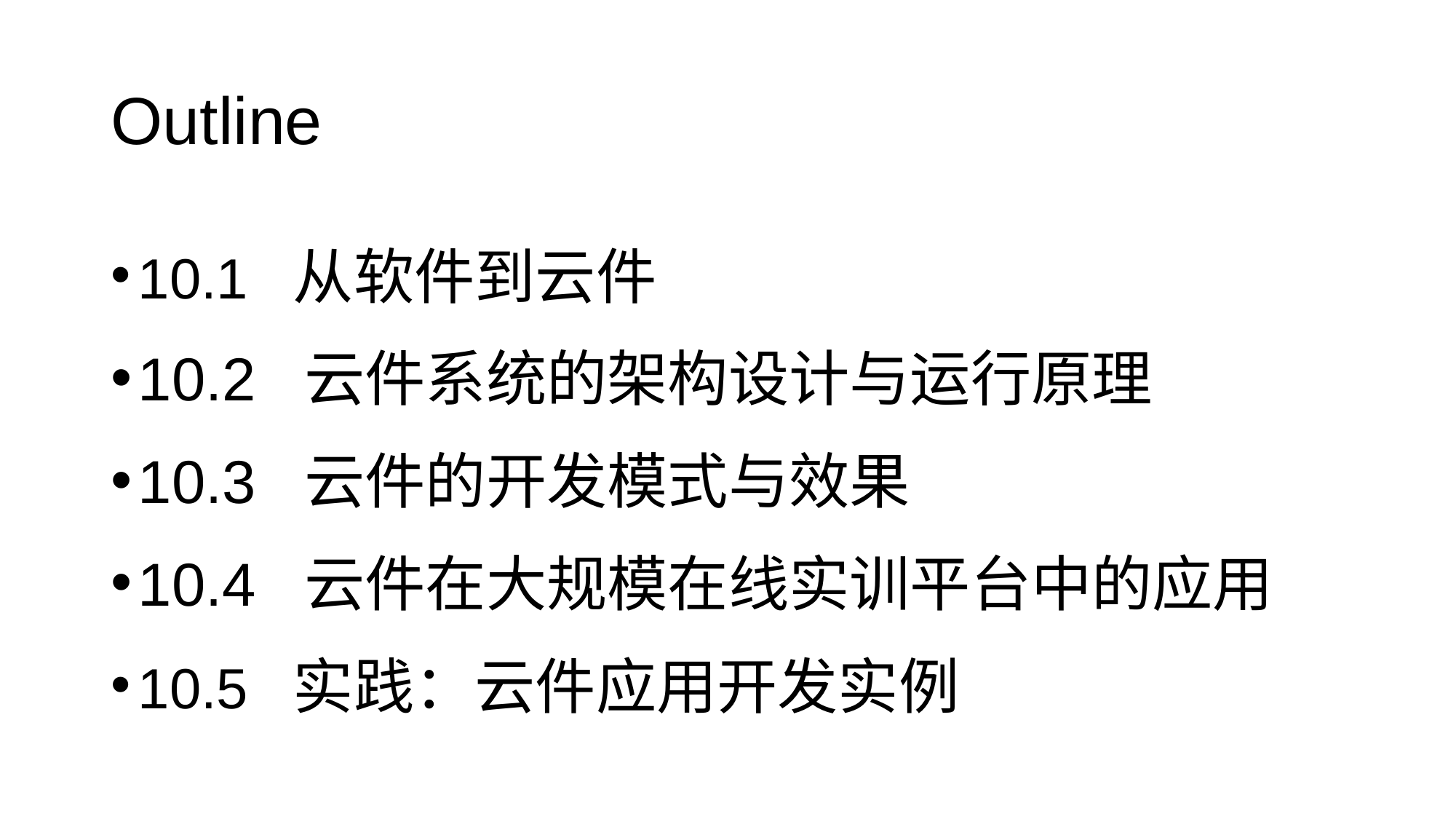

# Outline
10.1  从软件到云件
10.2  云件系统的架构设计与运行原理
10.3  云件的开发模式与效果
10.4  云件在大规模在线实训平台中的应用
10.5  实践：云件应用开发实例

Domain expertise
Data Science
Mathematics
Machine Learning
Data engineering